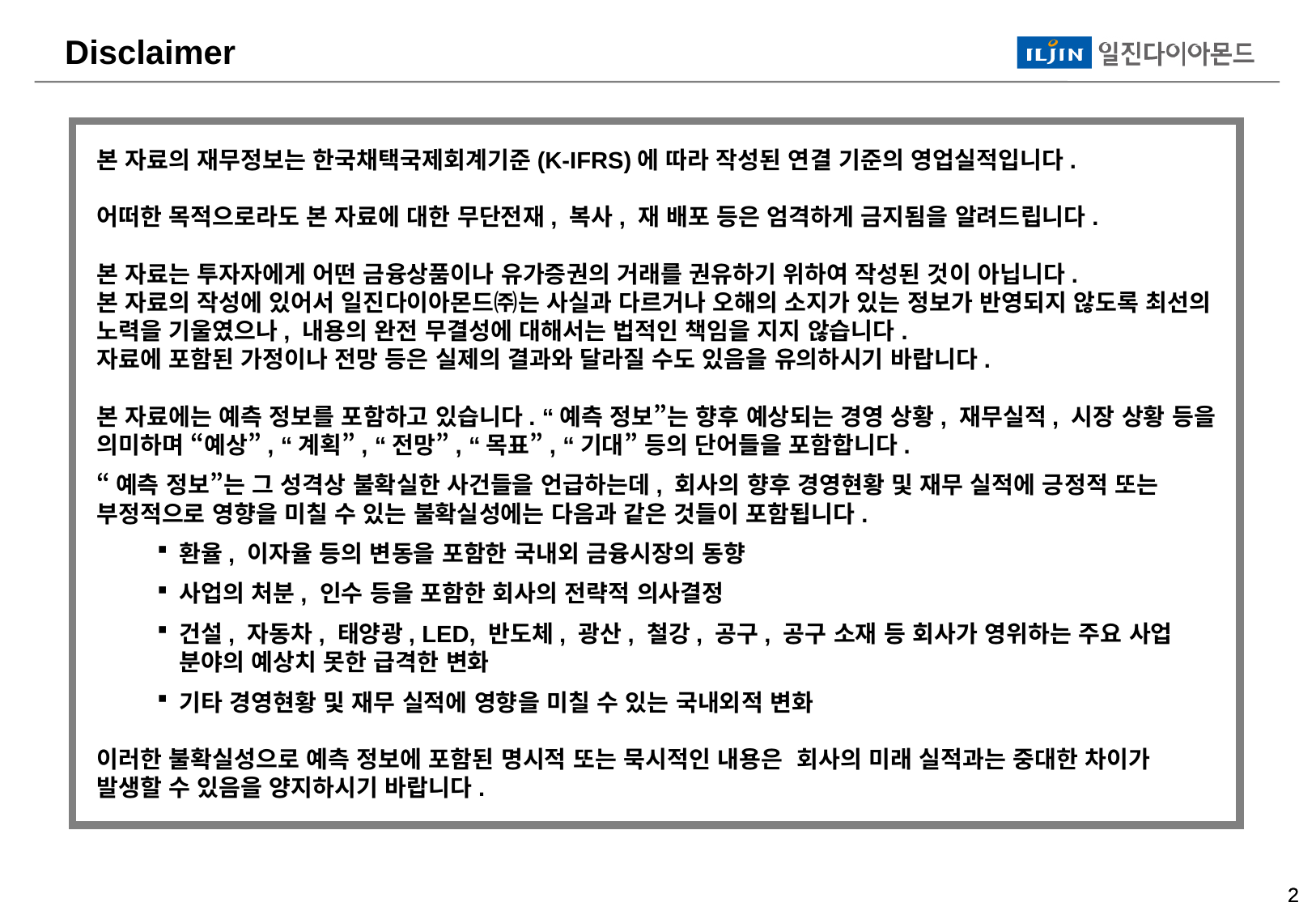

Disclaimer
본 자료의 재무정보는 한국채택국제회계기준(K-IFRS)에 따라 작성된 연결 기준의 영업실적입니다.

어떠한 목적으로라도 본 자료에 대한 무단전재, 복사, 재 배포 등은 엄격하게 금지됨을 알려드립니다.

본 자료는 투자자에게 어떤 금융상품이나 유가증권의 거래를 권유하기 위하여 작성된 것이 아닙니다.
본 자료의 작성에 있어서 일진다이아몬드㈜는 사실과 다르거나 오해의 소지가 있는 정보가 반영되지 않도록 최선의 노력을 기울였으나, 내용의 완전 무결성에 대해서는 법적인 책임을 지지 않습니다.
자료에 포함된 가정이나 전망 등은 실제의 결과와 달라질 수도 있음을 유의하시기 바랍니다.

본 자료에는 예측 정보를 포함하고 있습니다. “예측 정보”는 향후 예상되는 경영 상황, 재무실적, 시장 상황 등을 의미하며 “예상”, “계획”, “전망”, “목표”, “기대” 등의 단어들을 포함합니다.
“예측 정보”는 그 성격상 불확실한 사건들을 언급하는데, 회사의 향후 경영현황 및 재무 실적에 긍정적 또는 부정적으로 영향을 미칠 수 있는 불확실성에는 다음과 같은 것들이 포함됩니다.
환율, 이자율 등의 변동을 포함한 국내외 금융시장의 동향
사업의 처분, 인수 등을 포함한 회사의 전략적 의사결정
건설, 자동차, 태양광, LED, 반도체, 광산, 철강, 공구, 공구 소재 등 회사가 영위하는 주요 사업 분야의 예상치 못한 급격한 변화
기타 경영현황 및 재무 실적에 영향을 미칠 수 있는 국내외적 변화

이러한 불확실성으로 예측 정보에 포함된 명시적 또는 묵시적인 내용은  회사의 미래 실적과는 중대한 차이가 발생할 수 있음을 양지하시기 바랍니다.
2
2